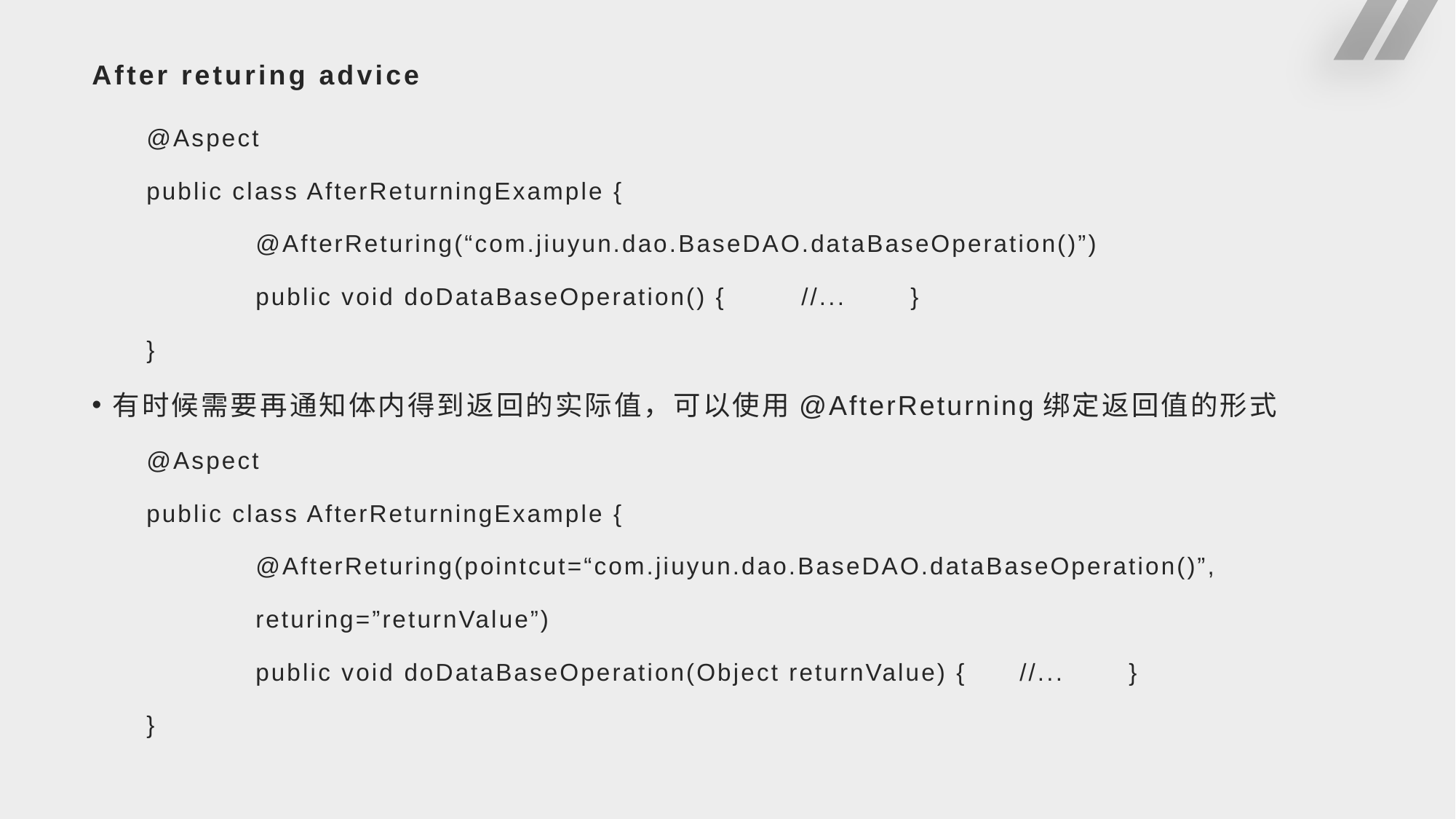

# After returing advice
@Aspect
public class AfterReturningExample {
	@AfterReturing(“com.jiuyun.dao.BaseDAO.dataBaseOperation()”)
	public void doDataBaseOperation() {	//...	}
}
有时候需要再通知体内得到返回的实际值，可以使用@AfterReturning绑定返回值的形式
@Aspect
public class AfterReturningExample {
	@AfterReturing(pointcut=“com.jiuyun.dao.BaseDAO.dataBaseOperation()”,
	returing=”returnValue”)
	public void doDataBaseOperation(Object returnValue) {	//...	}
}